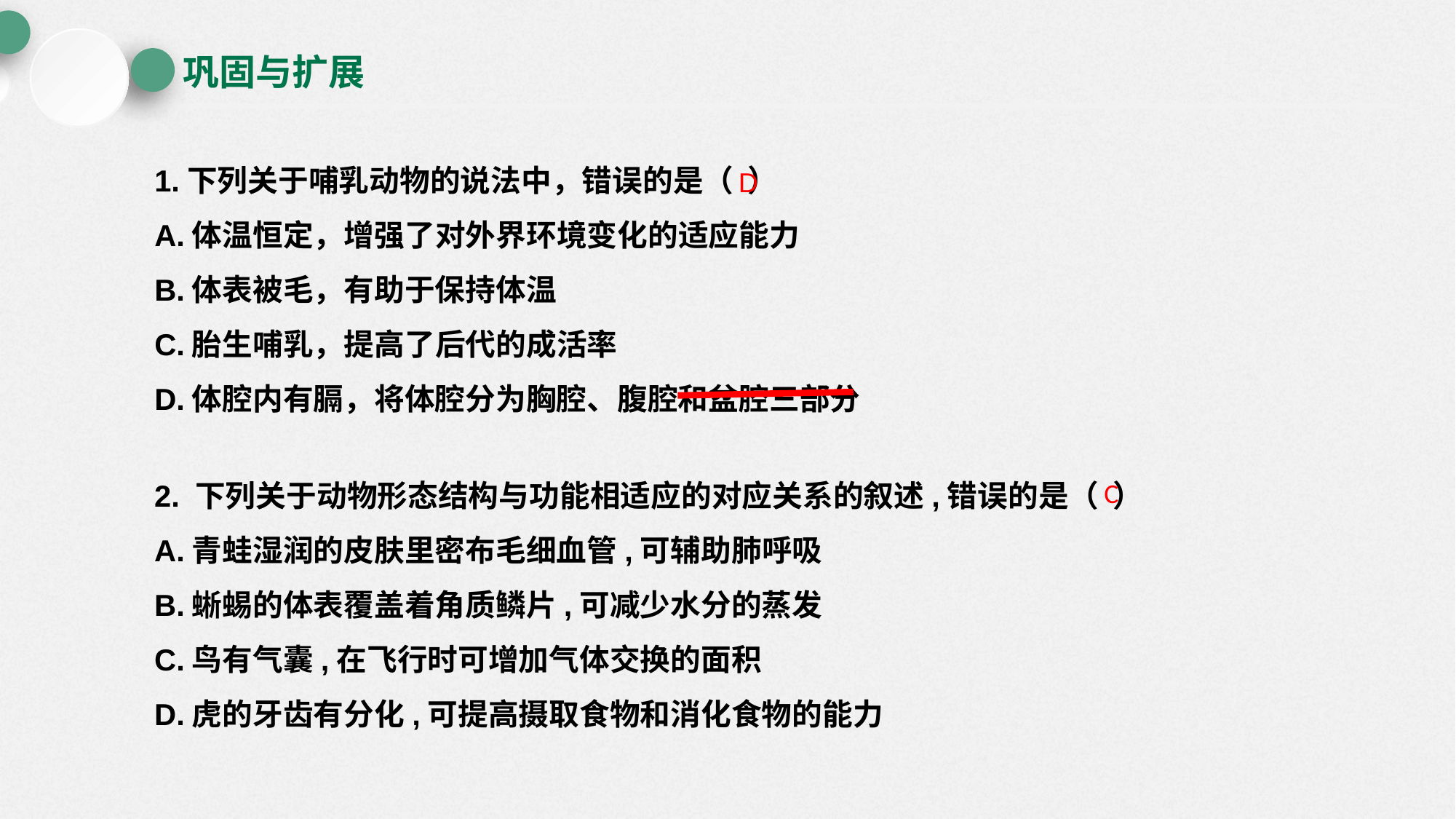

巩固与扩展
1.下列关于哺乳动物的说法中，错误的是（  ）
A.体温恒定，增强了对外界环境变化的适应能力
B.体表被毛，有助于保持体温
C.胎生哺乳，提高了后代的成活率
D.体腔内有膈，将体腔分为胸腔、腹腔和盆腔三部分
D
2. 下列关于动物形态结构与功能相适应的对应关系的叙述,错误的是（  ）
A.青蛙湿润的皮肤里密布毛细血管,可辅助肺呼吸
B.蜥蜴的体表覆盖着角质鳞片,可减少水分的蒸发
C.鸟有气囊,在飞行时可增加气体交换的面积
D.虎的牙齿有分化,可提高摄取食物和消化食物的能力

C